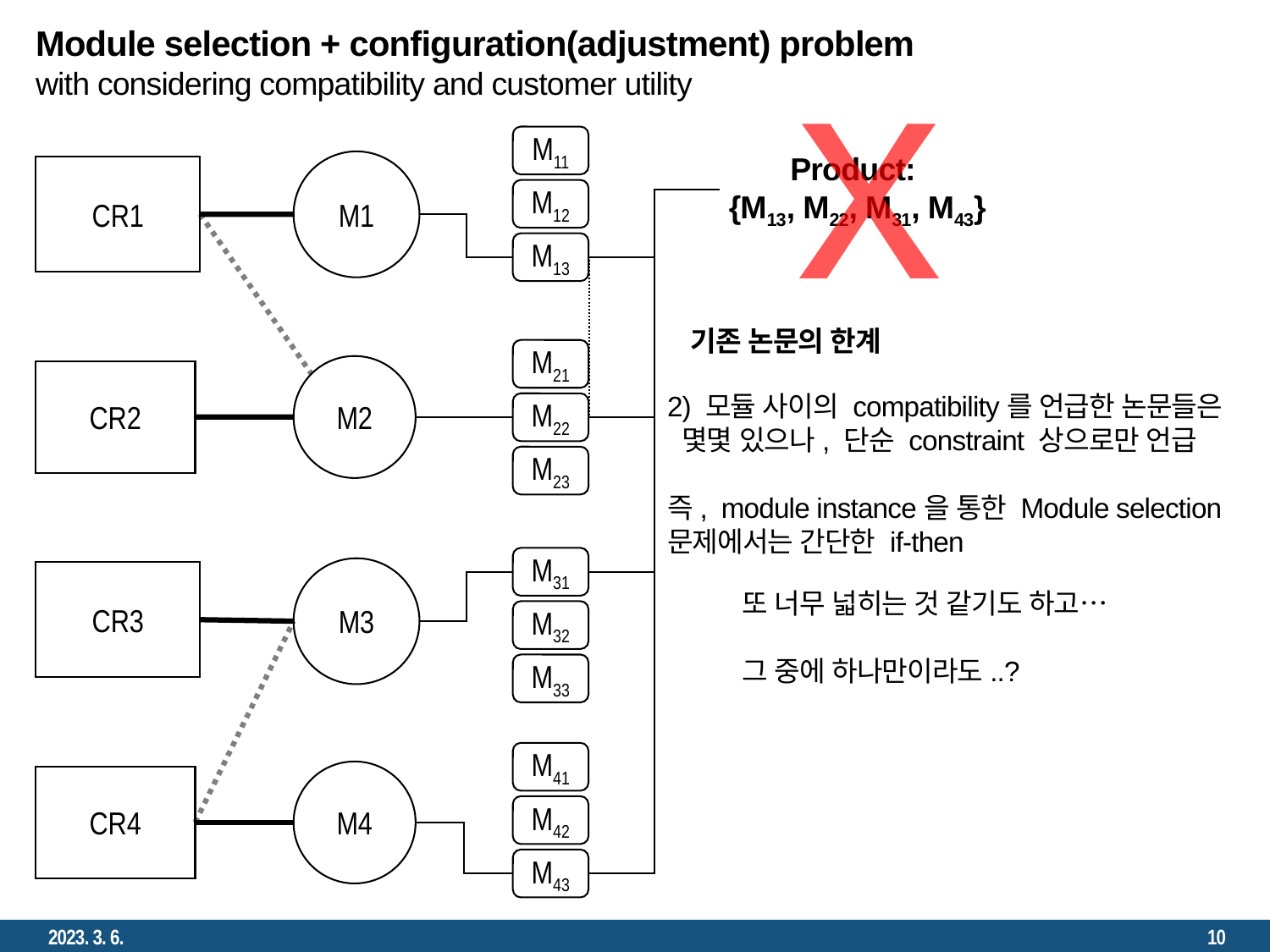

x
Module selection + configuration(adjustment) problem
with considering compatibility and customer utility
M11
Product:
 {M13, M22, M31, M43}
M1
CR1
M12
M13
기존 논문의 한계
M21
M2
CR2
2) 모듈 사이의 compatibility를 언급한 논문들은
 몇몇 있으나, 단순 constraint 상으로만 언급

즉,  module instance을 통한 Module selection 문제에서는 간단한 if-then
M22
M23
M31
M3
CR3
또 너무 넓히는 것 같기도 하고…

그 중에 하나만이라도..?
M32
M33
M41
M4
CR4
M42
M43
2023. 3. 6.
10